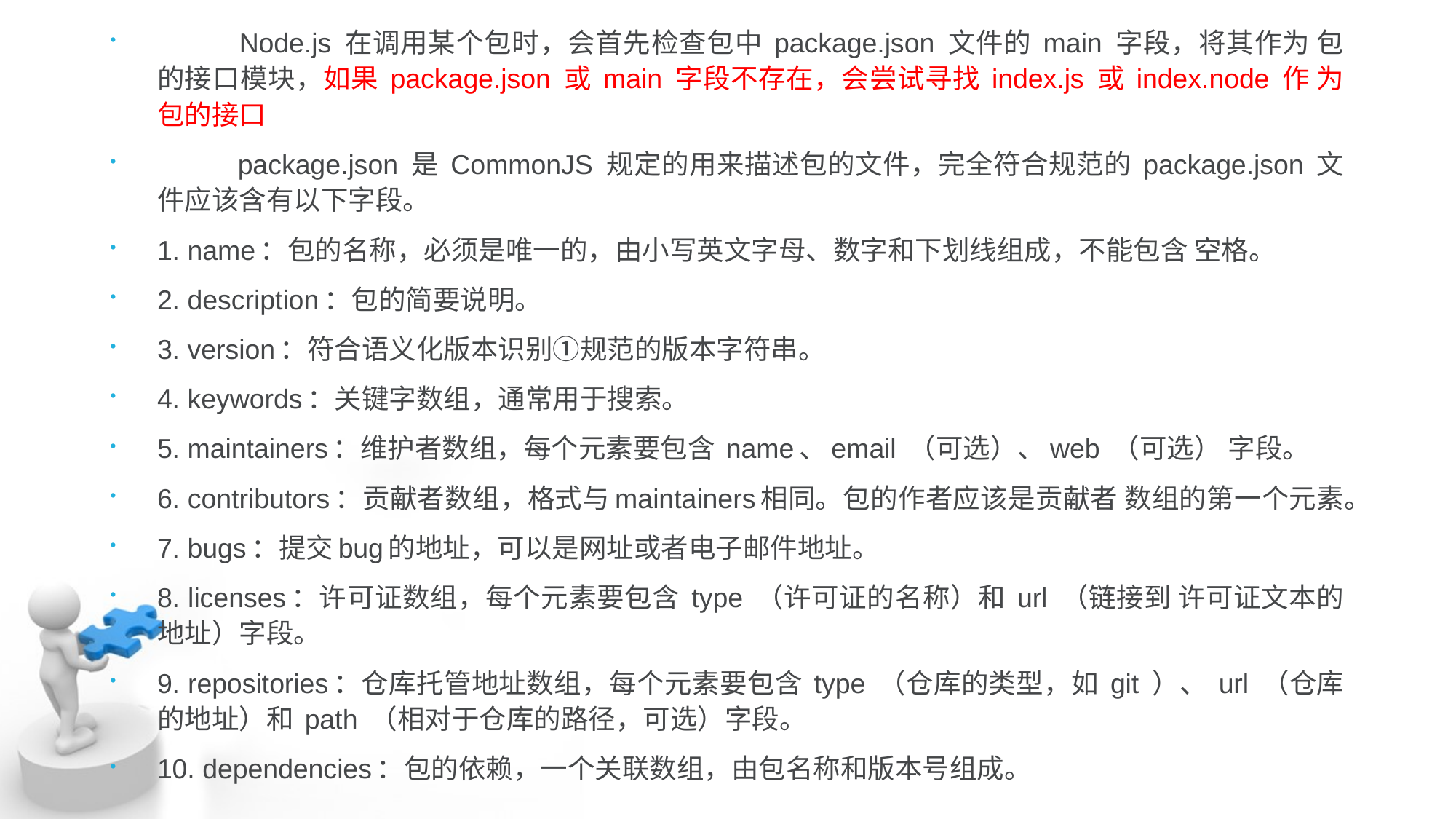

Node.js 在调用某个包时，会首先检查包中 package.json 文件的 main 字段，将其作为 包的接口模块，如果 package.json 或 main 字段不存在，会尝试寻找 index.js 或 index.node 作 为包的接口
          package.json 是 CommonJS 规定的用来描述包的文件，完全符合规范的 package.json 文 件应该含有以下字段。
1. name：包的名称，必须是唯一的，由小写英文字母、数字和下划线组成，不能包含 空格。
2. description：包的简要说明。
3. version：符合语义化版本识别①规范的版本字符串。
4. keywords：关键字数组，通常用于搜索。
5. maintainers：维护者数组，每个元素要包含 name、email （可选）、web （可选） 字段。
6. contributors：贡献者数组，格式与maintainers相同。包的作者应该是贡献者 数组的第一个元素。
7. bugs：提交bug的地址，可以是网址或者电子邮件地址。
8. licenses：许可证数组，每个元素要包含 type （许可证的名称）和 url （链接到 许可证文本的地址）字段。
9. repositories：仓库托管地址数组，每个元素要包含 type （仓库的类型，如 git ）、 url （仓库的地址）和 path （相对于仓库的路径，可选）字段。
10. dependencies：包的依赖，一个关联数组，由包名称和版本号组成。